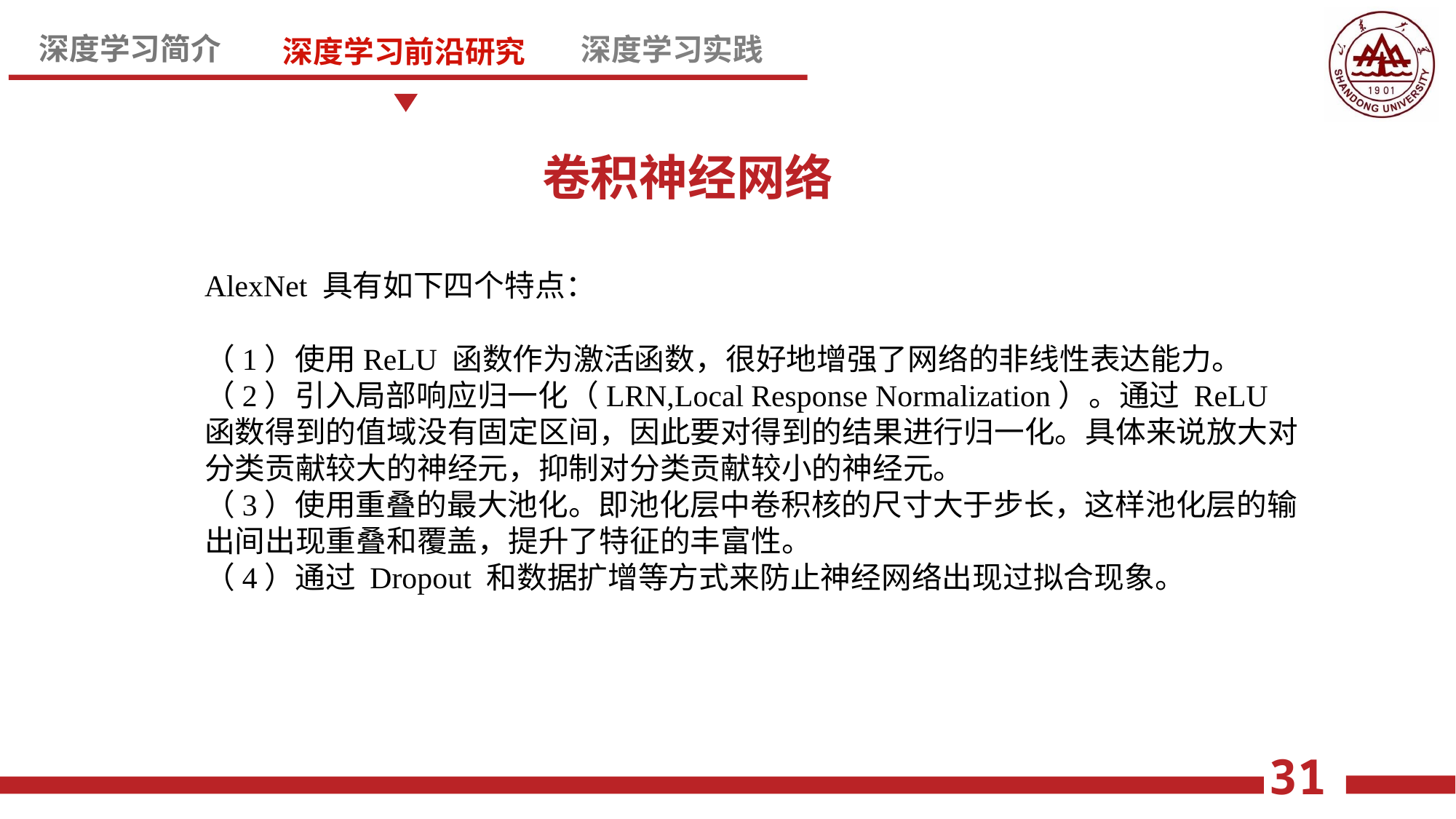

卷积神经网络
AlexNet 具有如下四个特点：

（1）使用ReLU 函数作为激活函数，很好地增强了网络的非线性表达能力。
（2）引入局部响应归一化（LRN,Local Response Normalization）。通过 ReLU
函数得到的值域没有固定区间，因此要对得到的结果进行归一化。具体来说放大对
分类贡献较大的神经元，抑制对分类贡献较小的神经元。
（3）使用重叠的最大池化。即池化层中卷积核的尺寸大于步长，这样池化层的输
出间出现重叠和覆盖，提升了特征的丰富性。
（4）通过 Dropout 和数据扩增等方式来防止神经网络出现过拟合现象。